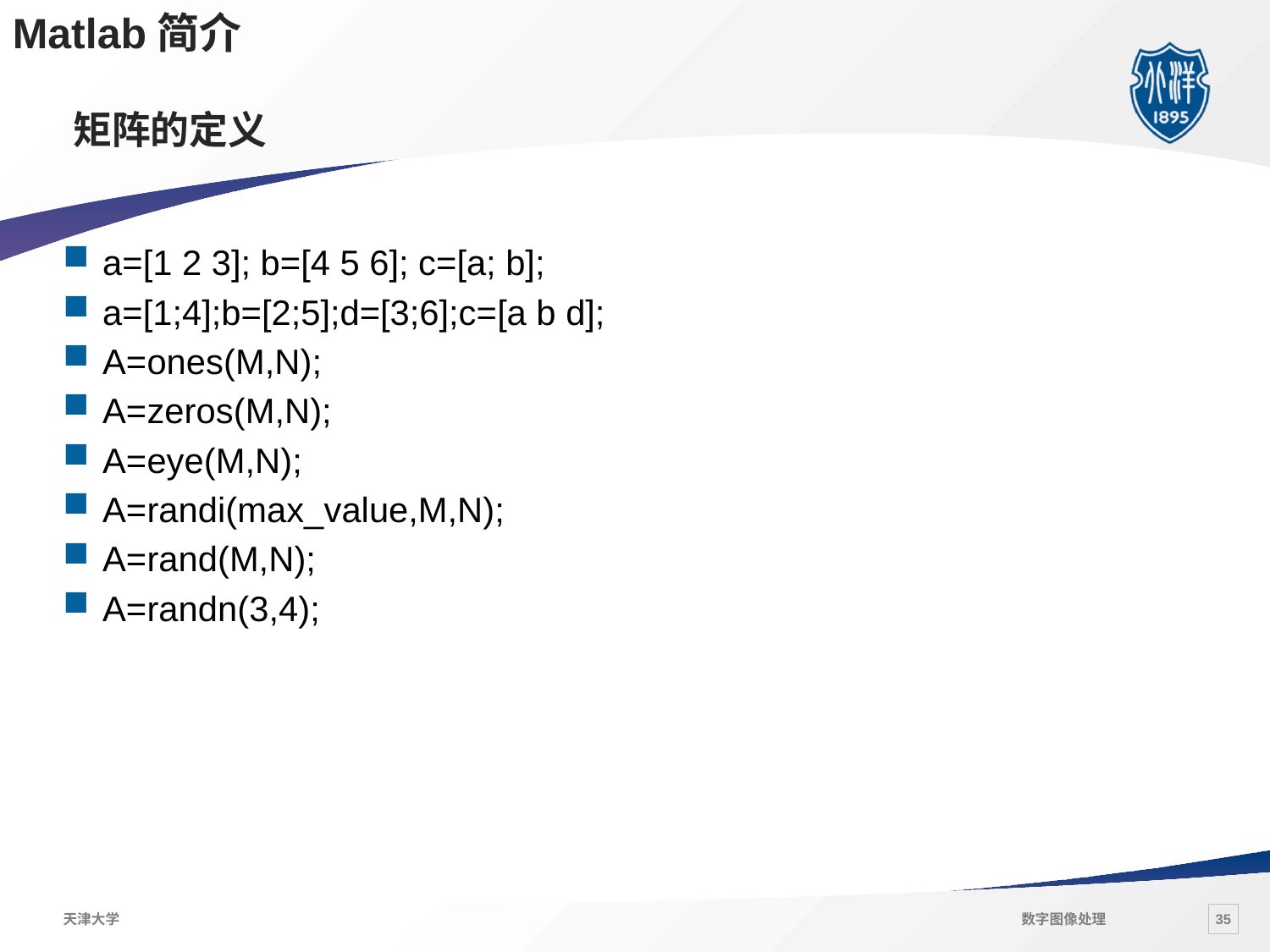

Matlab简介

# 矩阵的定义
a=[1 2 3]; b=[4 5 6]; c=[a; b];
a=[1;4];b=[2;5];d=[3;6];c=[a b d];
A=ones(M,N);
A=zeros(M,N);
A=eye(M,N);
A=randi(max_value,M,N);
A=rand(M,N);
A=randn(3,4);